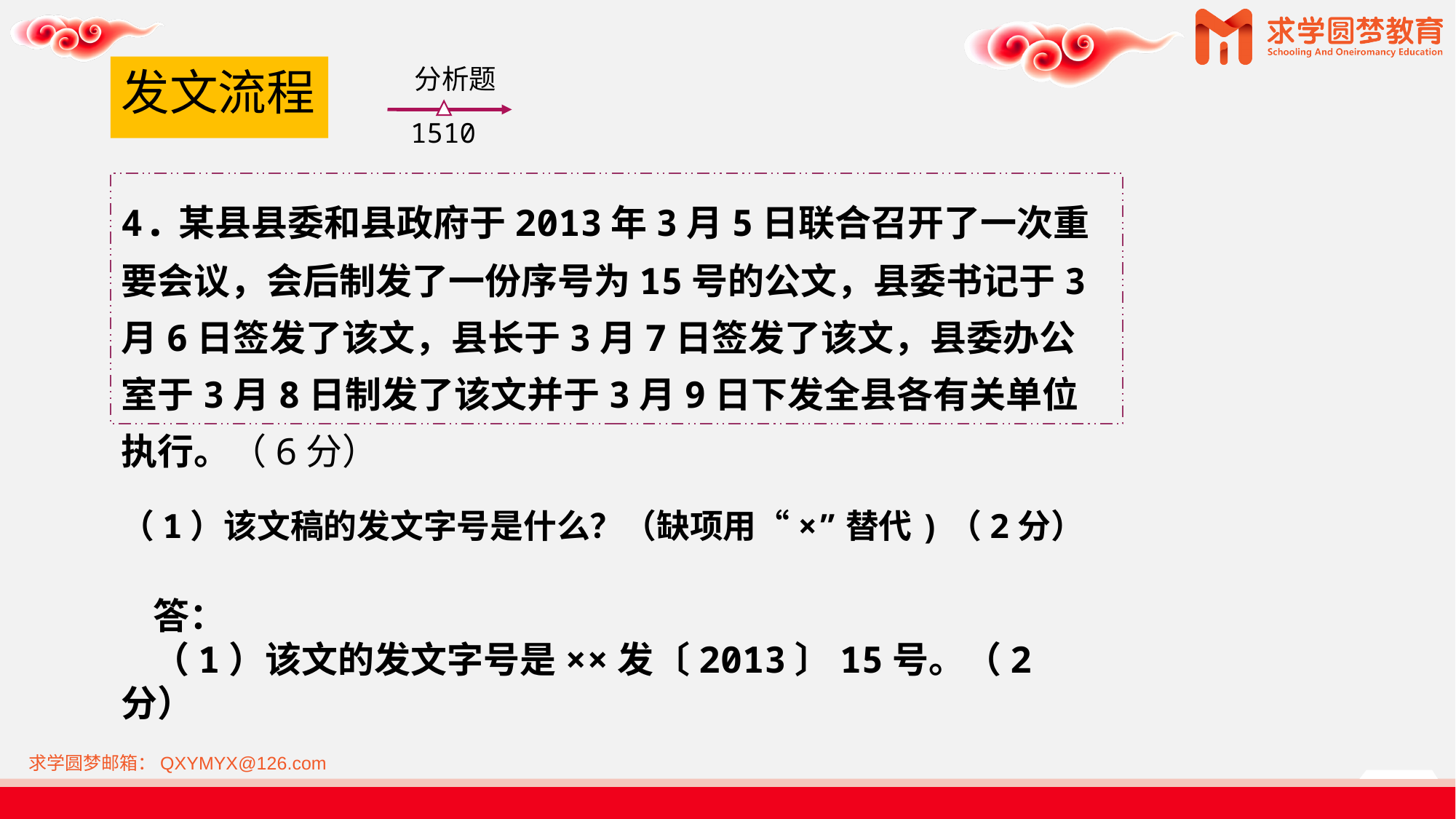

# 发文流程
分析题

1510
4.某县县委和县政府于2013年3月5日联合召开了一次重要会议，会后制发了一份序号为15号的公文，县委书记于3月6日签发了该文，县长于3月7日签发了该文，县委办公室于3月8日制发了该文并于3月9日下发全县各有关单位执行。（6分）
（1）该文稿的发文字号是什么？（缺项用“×”替代)（2分）
答：
（1）该文的发文字号是××发〔2013〕15号。（2分）